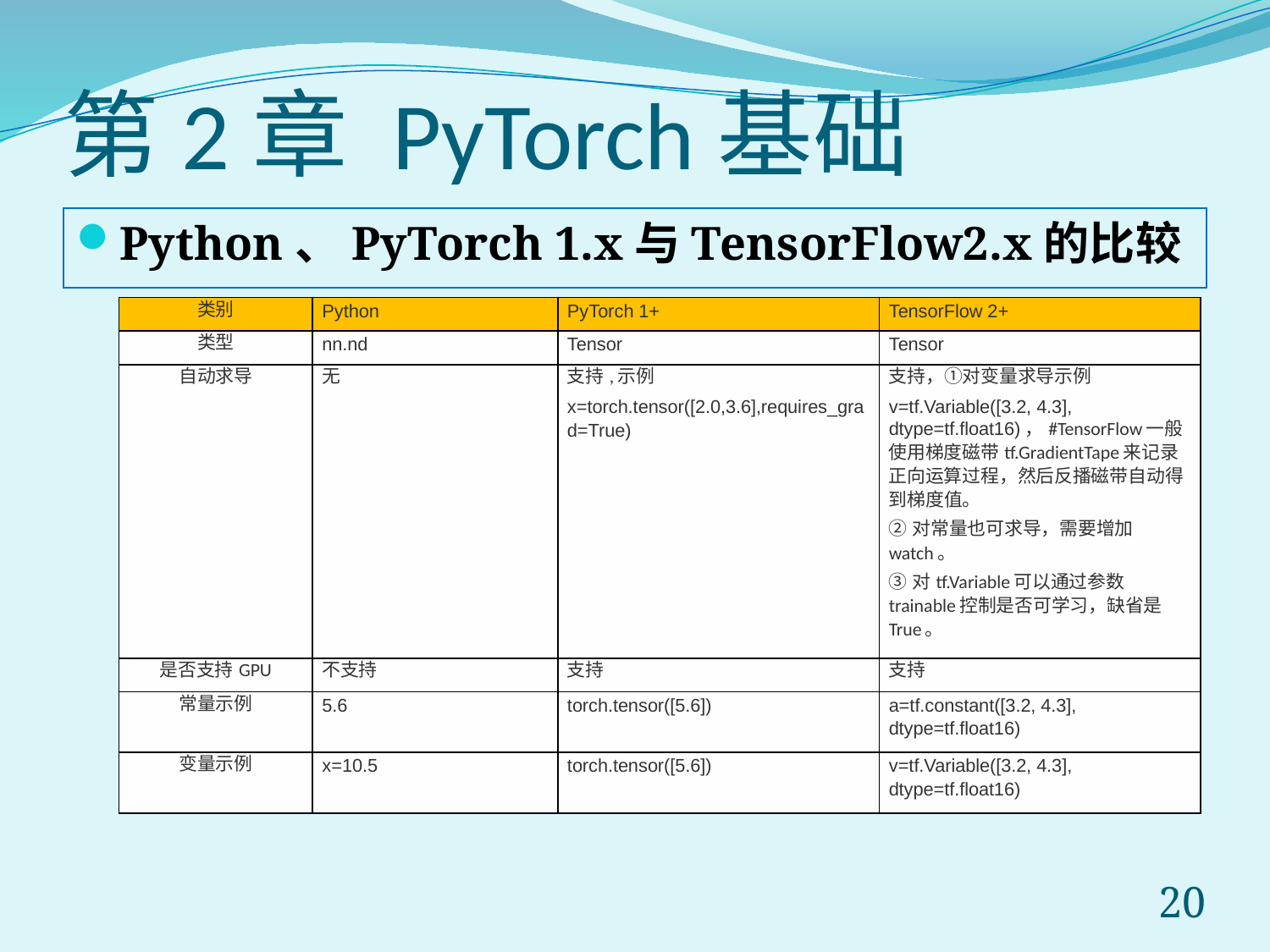

# 第2章 PyTorch基础
Python、PyTorch 1.x与TensorFlow2.x的比较

| 类别 | Python | PyTorch 1+ | TensorFlow 2+ |
| --- | --- | --- | --- |
| 类型 | nn.nd | Tensor | Tensor |
| 自动求导 | 无 | 支持,示例 x=torch.tensor([2.0,3.6],requires\_grad=True) | 支持，①对变量求导示例 v=tf.Variable([3.2, 4.3], dtype=tf.float16)，#TensorFlow一般使用梯度磁带tf.GradientTape来记录正向运算过程，然后反播磁带自动得到梯度值。 ②对常量也可求导，需要增加watch。 ③对tf.Variable可以通过参数trainable控制是否可学习，缺省是True。 |
| 是否支持GPU | 不支持 | 支持 | 支持 |
| 常量示例 | 5.6 | torch.tensor([5.6]) | a=tf.constant([3.2, 4.3], dtype=tf.float16) |
| 变量示例 | x=10.5 | torch.tensor([5.6]) | v=tf.Variable([3.2, 4.3], dtype=tf.float16) |
20